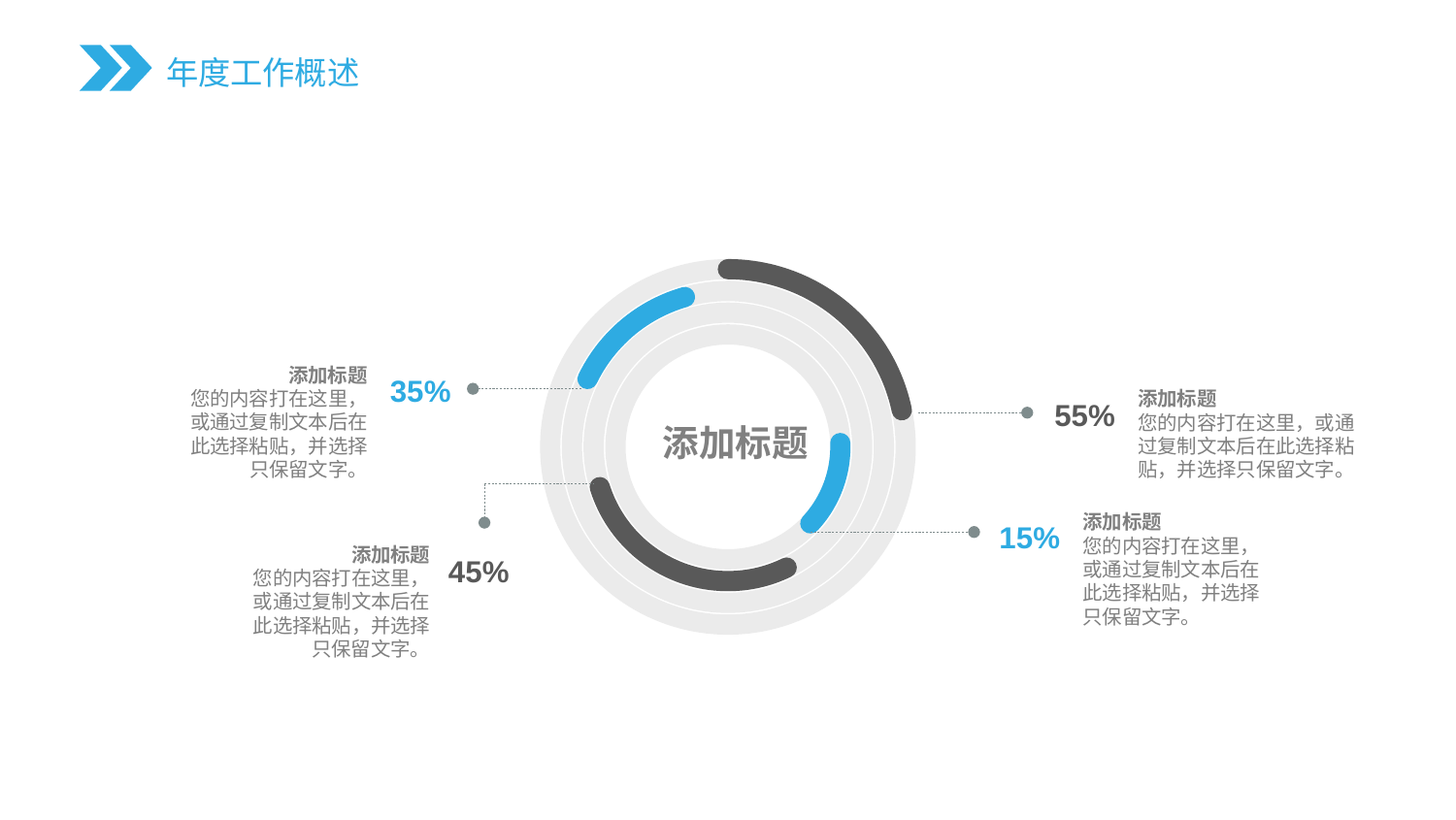

添加标题
您的内容打在这里，或通过复制文本后在此选择粘贴，并选择只保留文字。
35%
添加标题
您的内容打在这里，或通过复制文本后在此选择粘贴，并选择只保留文字。
55%
添加标题

添加标题
您的内容打在这里，或通过复制文本后在此选择粘贴，并选择只保留文字。
15%
添加标题
您的内容打在这里，或通过复制文本后在此选择粘贴，并选择只保留文字。
45%